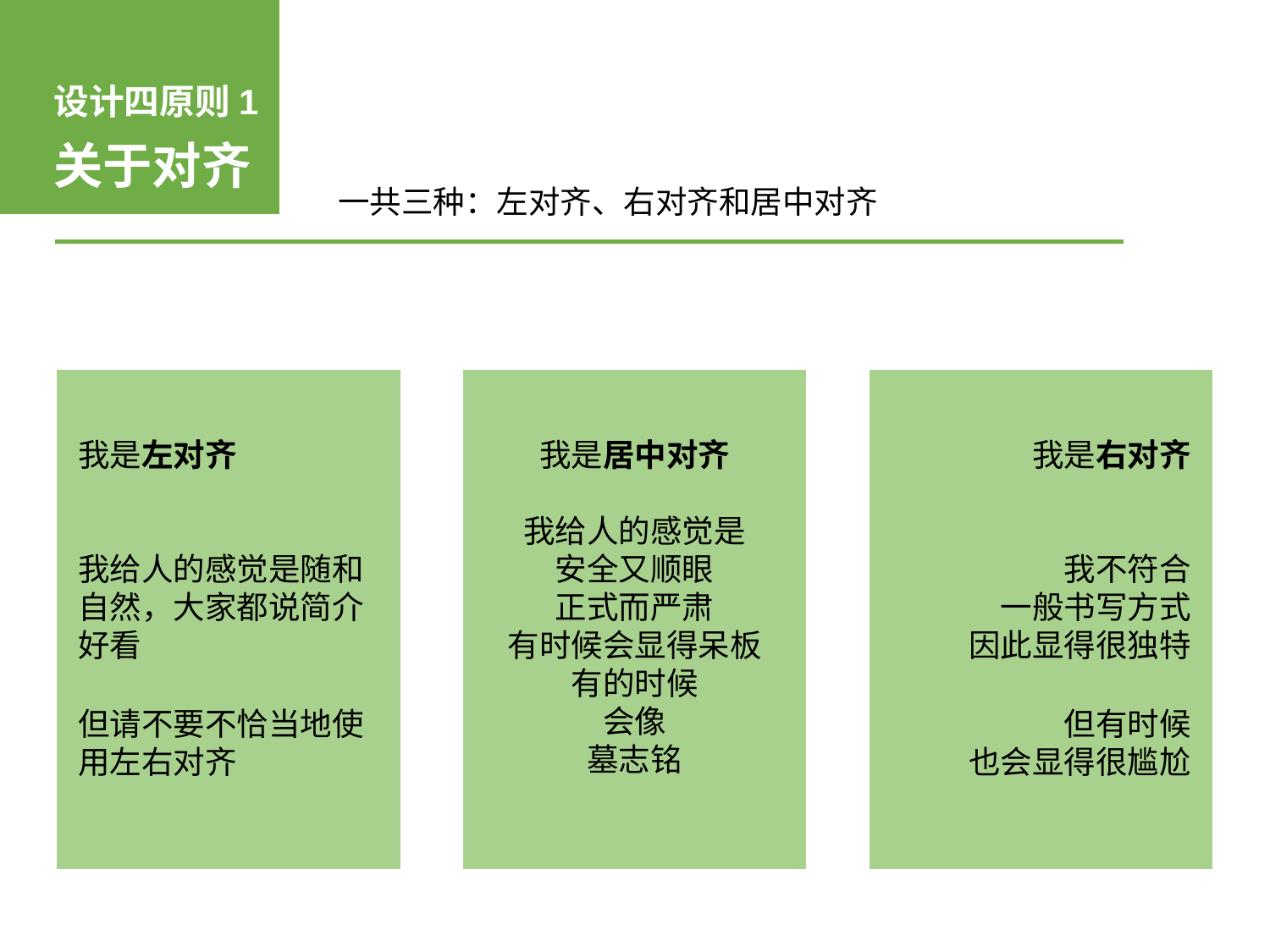

设计四原则1
关于对齐
一共三种：左对齐、右对齐和居中对齐

我是左对齐

我给人的感觉是随和自然，大家都说简介好看
但请不要不恰当地使用左右对齐

我是居中对齐

我给人的感觉是
安全又顺眼
正式而严肃
有时候会显得呆板
有的时候
会像
墓志铭

我是右对齐

我不符合
一般书写方式
因此显得很独特
但有时候
也会显得很尴尬